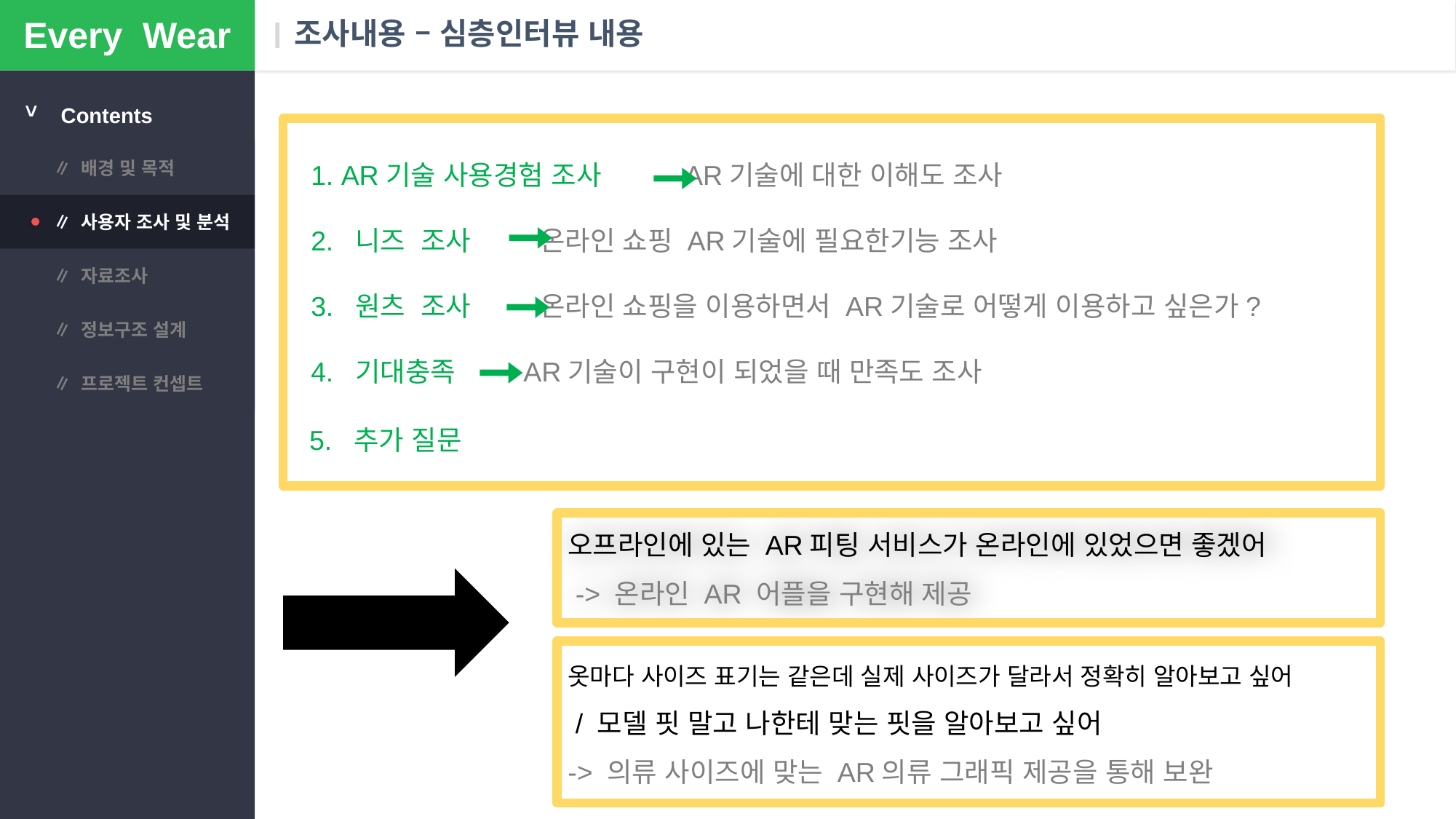

Every  Wear
# 조사내용 – 심층인터뷰 내용
>
Contents

∥ 배경 및 목적
1. AR기술 사용경험 조사          AR기술에 대한 이해도 조사

2.  니즈  조사         온라인 쇼핑 AR기술에 필요한기능 조사

3.  원츠  조사         온라인 쇼핑을 이용하면서 AR기술로 어떻게 이용하고 싶은가?

4.  기대충족        AR기술이 구현이 되었을 때 만족도 조사

5.  추가 질문

∥ 사용자 조사 및 분석

∥ 자료조사

∥ 정보구조 설계
∥ 프로젝트 컨셉트

오프라인에 있는 AR피팅 서비스가 온라인에 있었으면 좋겠어
 -> 온라인 AR 어플을 구현해 제공

옷마다 사이즈 표기는 같은데 실제 사이즈가 달라서 정확히 알아보고 싶어
 / 모델 핏 말고 나한테 맞는 핏을 알아보고 싶어
-> 의류 사이즈에 맞는 AR의류 그래픽 제공을 통해 보완